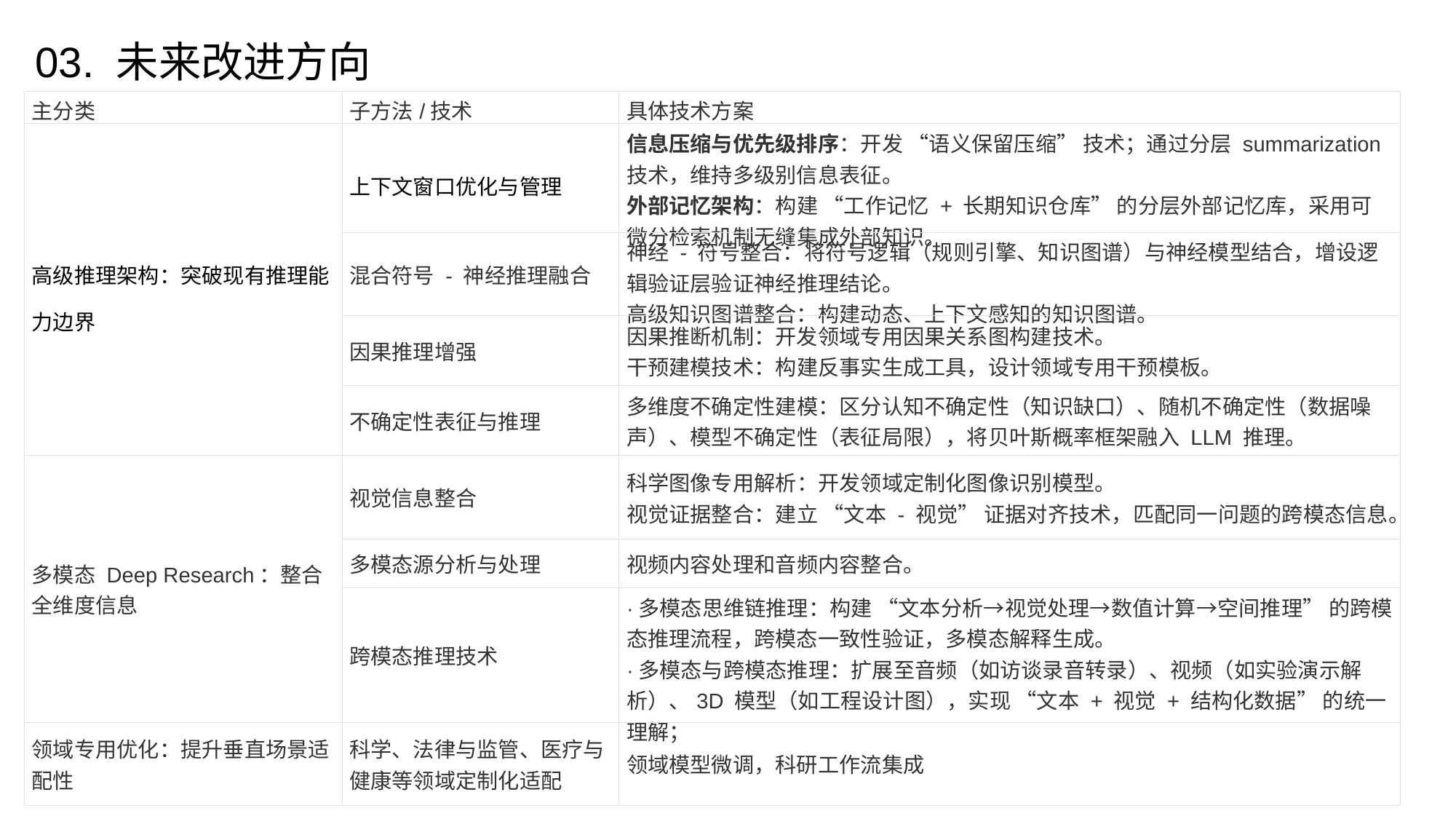

03. 未来改进方向
| 主分类 | 子方法/技术 | 具体技术方案 |
| --- | --- | --- |
| 高级推理架构：突破现有推理能力边界 | 上下文窗口优化与管理 | 信息压缩与优先级排序：开发 “语义保留压缩” 技术；通过分层 summarization 技术，维持多级别信息表征。 外部记忆架构：构建 “工作记忆 + 长期知识仓库” 的分层外部记忆库，采用可微分检索机制无缝集成外部知识。 |
|  | 混合符号 - 神经推理融合 | 神经 - 符号整合：将符号逻辑（规则引擎、知识图谱）与神经模型结合，增设逻辑验证层验证神经推理结论。 高级知识图谱整合：构建动态、上下文感知的知识图谱。 |
|  | 因果推理增强 | 因果推断机制：开发领域专用因果关系图构建技术。 干预建模技术：构建反事实生成工具，设计领域专用干预模板。 |
|  | 不确定性表征与推理 | 多维度不确定性建模：区分认知不确定性（知识缺口）、随机不确定性（数据噪声）、模型不确定性（表征局限），将贝叶斯概率框架融入 LLM 推理。 |
| 多模态 Deep Research：整合全维度信息 | 视觉信息整合 | 科学图像专用解析：开发领域定制化图像识别模型。 视觉证据整合：建立 “文本 - 视觉” 证据对齐技术，匹配同一问题的跨模态信息。 |
|  | 多模态源分析与处理 | 视频内容处理和音频内容整合。 |
|  | 跨模态推理技术 | ·多模态思维链推理：构建 “文本分析→视觉处理→数值计算→空间推理” 的跨模态推理流程，跨模态一致性验证，多模态解释生成。 ·多模态与跨模态推理：扩展至音频（如访谈录音转录）、视频（如实验演示解析）、3D 模型（如工程设计图），实现 “文本 + 视觉 + 结构化数据” 的统一理解； |
| 领域专用优化：提升垂直场景适配性 | 科学、法律与监管、医疗与健康等领域定制化适配 | 领域模型微调，科研工作流集成 |